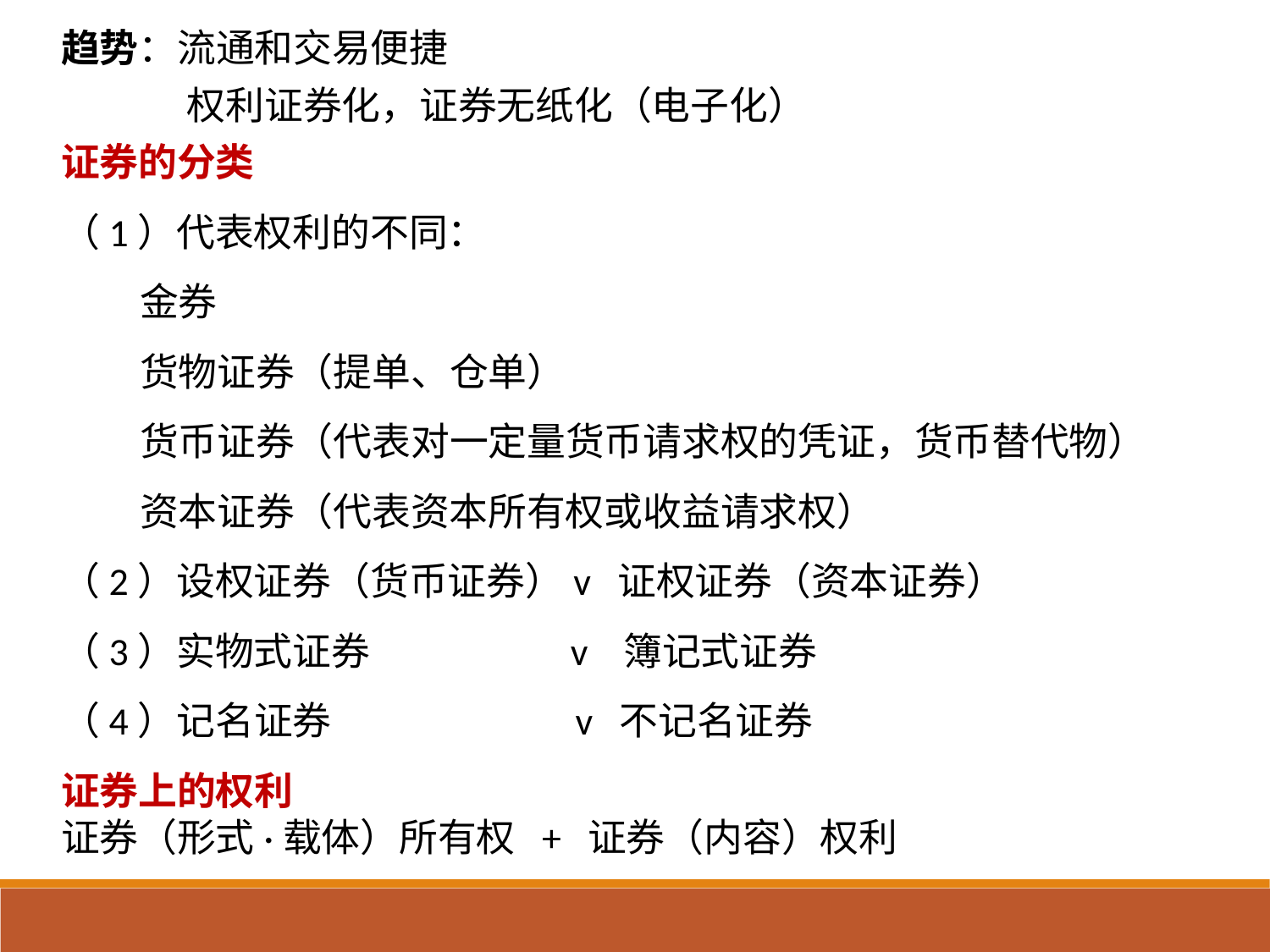

趋势：流通和交易便捷
               权利证券化，证券无纸化（电子化）
证券的分类
（1）代表权利的不同：
        金券
        货物证券（提单、仓单）
        货币证券（代表对一定量货币请求权的凭证，货币替代物）
        资本证券（代表资本所有权或收益请求权）
（2）设权证券（货币证券）v  证权证券（资本证券）
（3）实物式证券                      v   簿记式证券
（4）记名证券                           v  不记名证券
证券上的权利
证券（形式·载体）所有权  +  证券（内容）权利